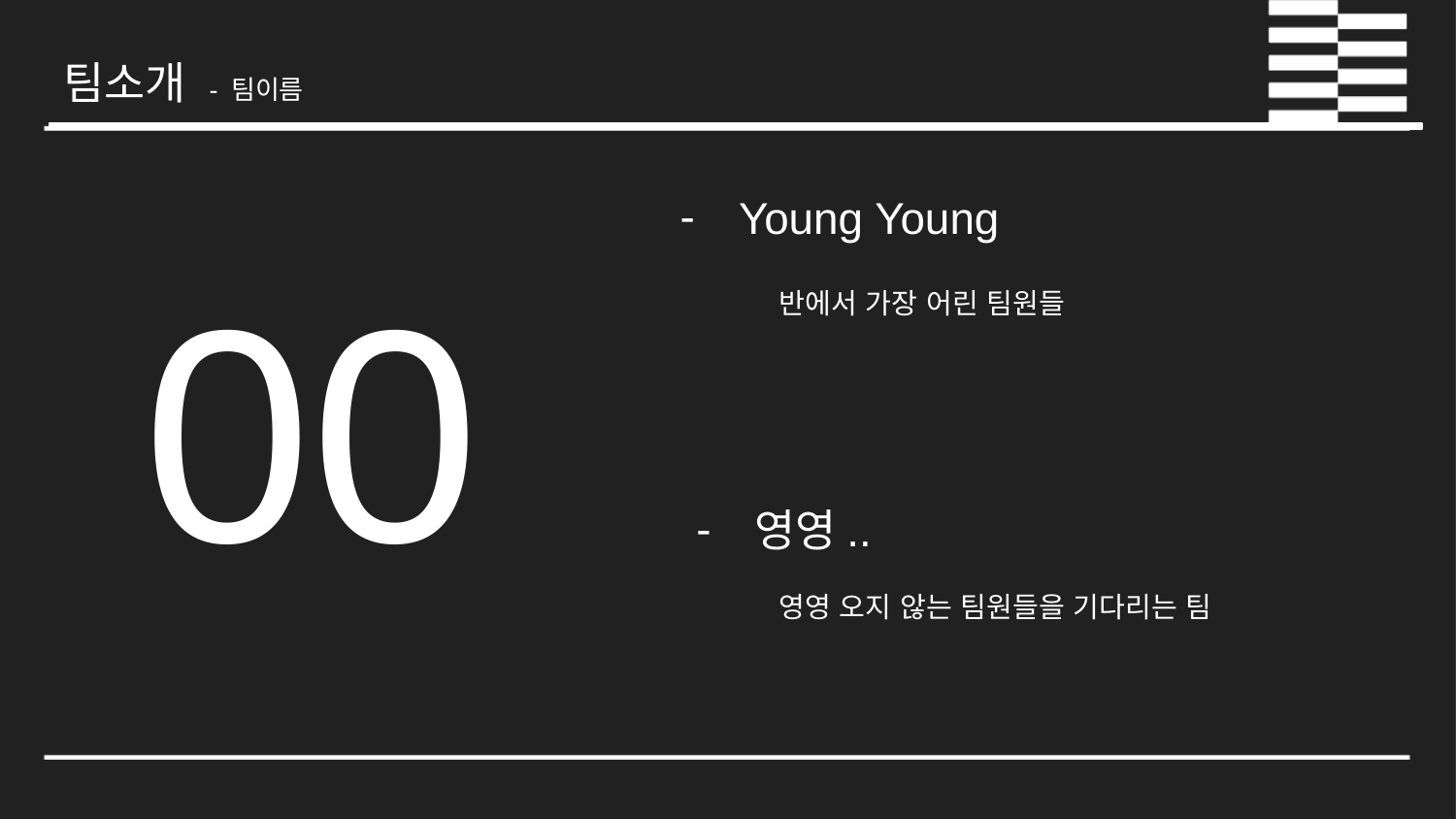

팀소개 - 팀이름

Young Young
00
반에서 가장 어린 팀원들
영영..
영영 오지 않는 팀원들을 기다리는 팀